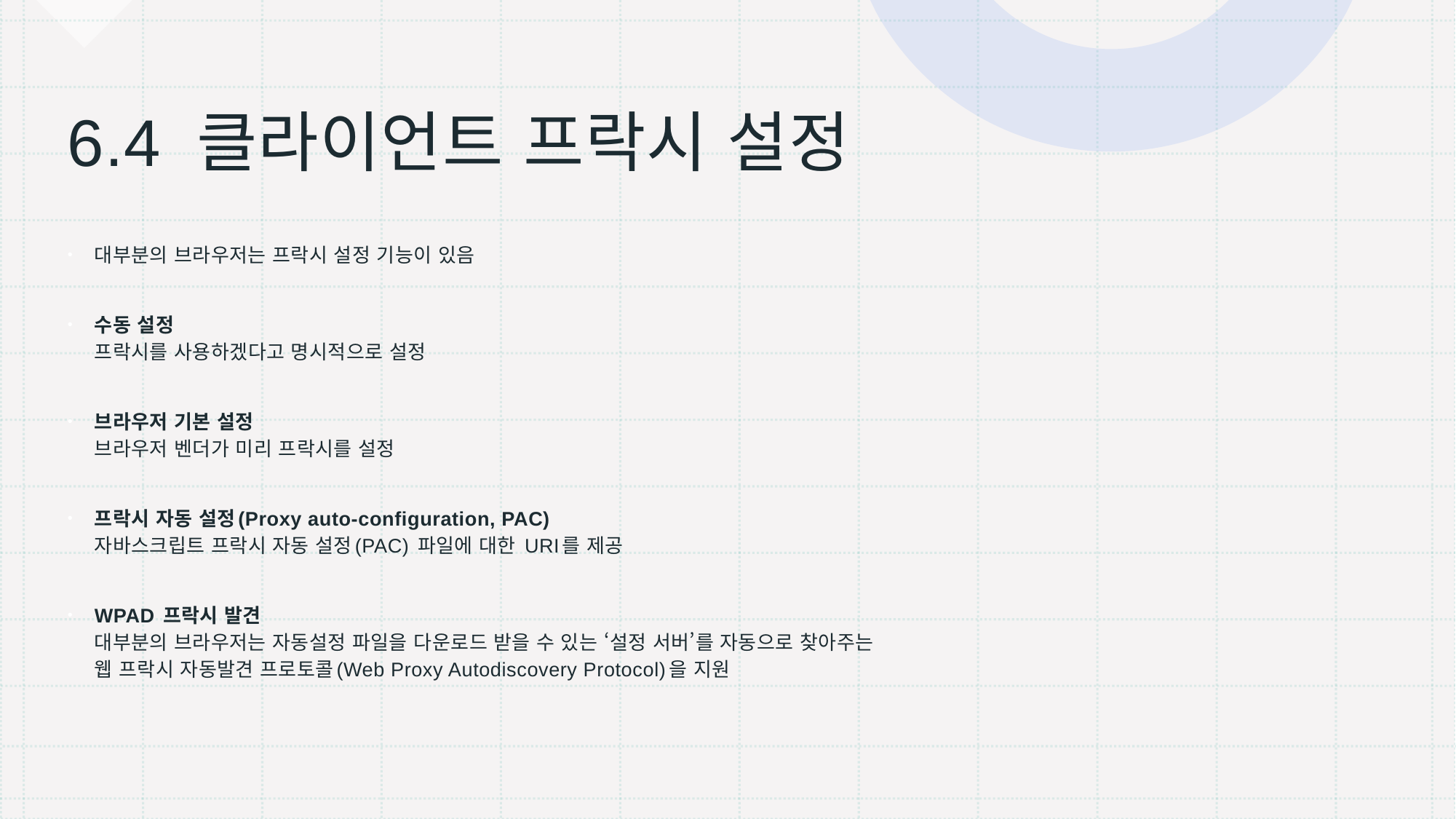

# 6.4 클라이언트 프락시 설정
대부분의 브라우저는 프락시 설정 기능이 있음

수동 설정
프락시를 사용하겠다고 명시적으로 설정

브라우저 기본 설정
브라우저 벤더가 미리 프락시를 설정

프락시 자동 설정(Proxy auto-configuration, PAC)
자바스크립트 프락시 자동 설정(PAC) 파일에 대한 URI를 제공

WPAD 프락시 발견
대부분의 브라우저는 자동설정 파일을 다운로드 받을 수 있는 ‘설정 서버’를 자동으로 찾아주는
웹 프락시 자동발견 프로토콜(Web Proxy Autodiscovery Protocol)을 지원